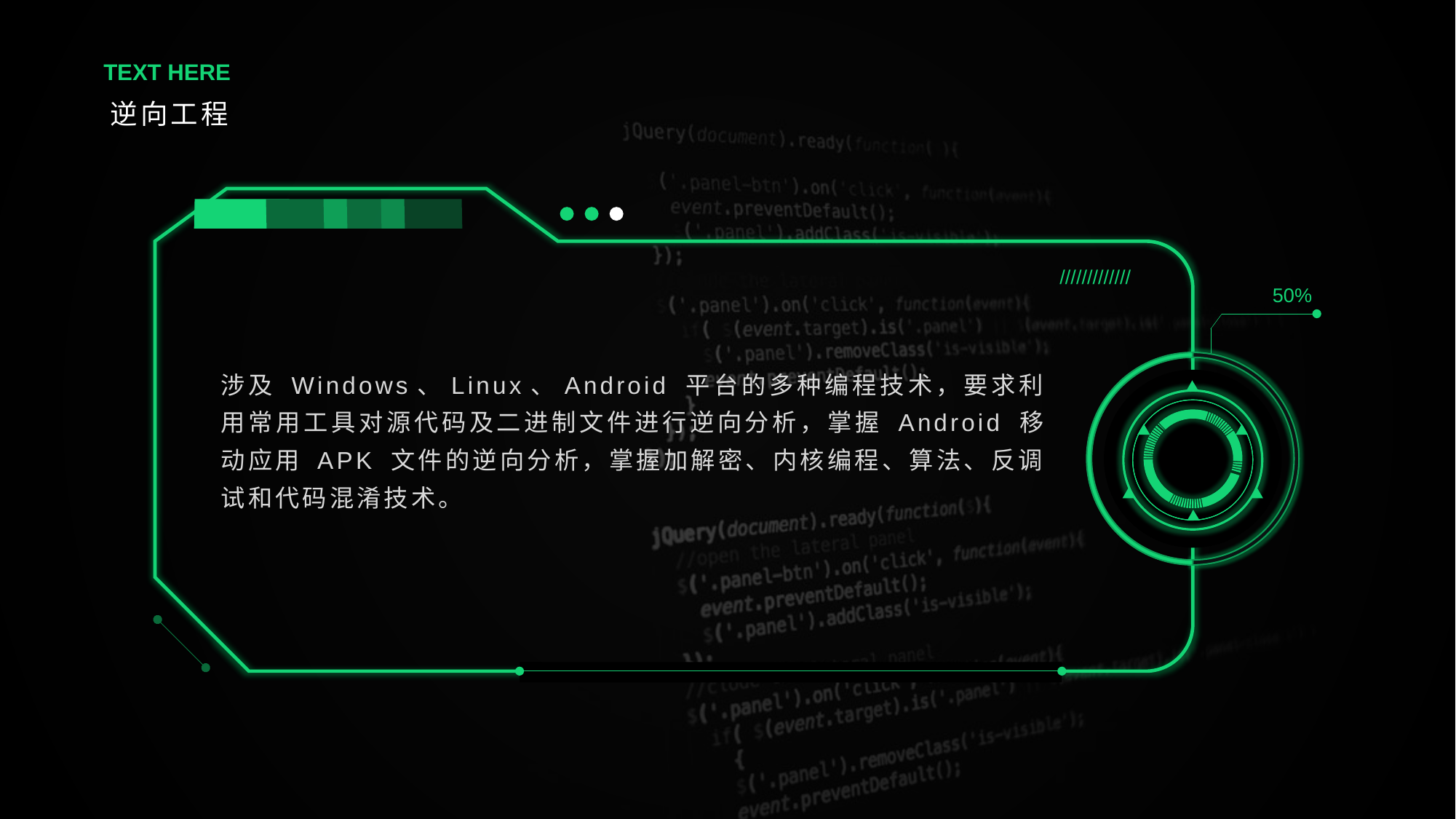

TEXT HERE
逆向工程

/////////////
50%

涉及 Windows、Linux、Android 平台的多种编程技术，要求利用常用工具对源代码及二进制文件进行逆向分析，掌握 Android 移动应用 APK 文件的逆向分析，掌握加解密、内核编程、算法、反调试和代码混淆技术。